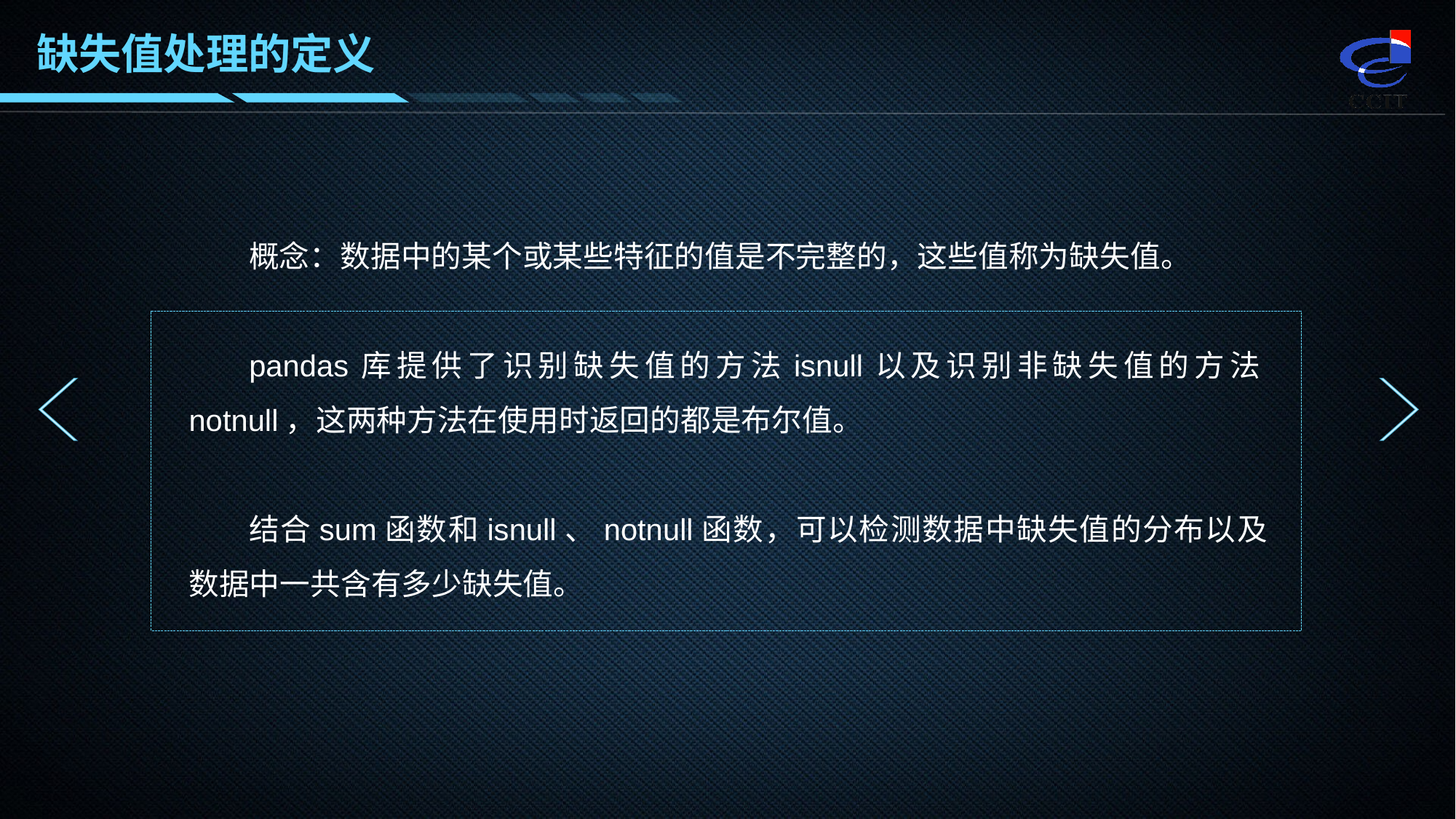

缺失值处理的定义
概念：数据中的某个或某些特征的值是不完整的，这些值称为缺失值。

pandas库提供了识别缺失值的方法isnull以及识别非缺失值的方法notnull，这两种方法在使用时返回的都是布尔值。

结合sum函数和isnull、notnull函数，可以检测数据中缺失值的分布以及数据中一共含有多少缺失值。